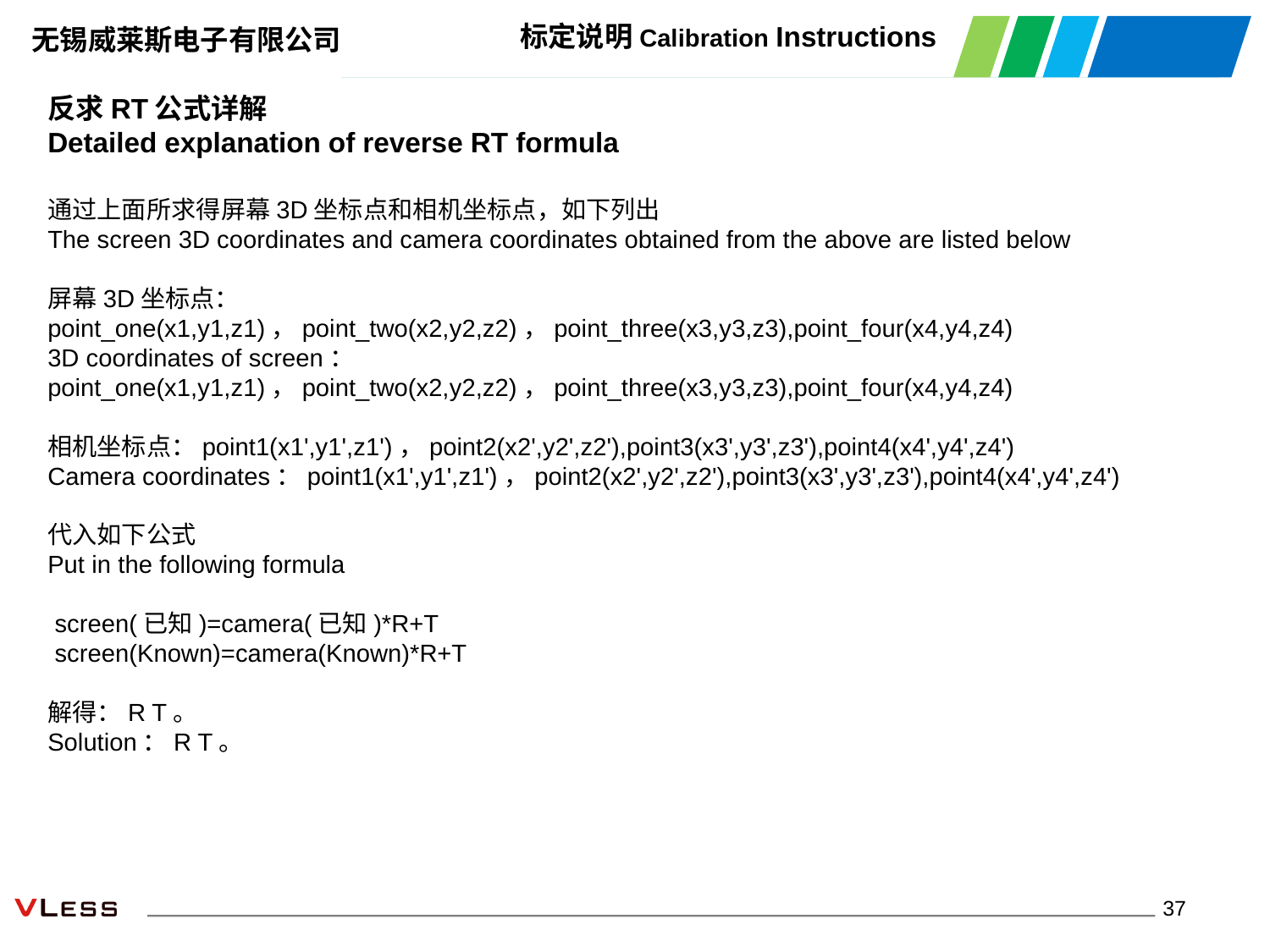

标定说明Calibration Instructions
反求RT公式详解
Detailed explanation of reverse RT formula

通过上面所求得屏幕3D坐标点和相机坐标点，如下列出
The screen 3D coordinates and camera coordinates obtained from the above are listed below

屏幕3D坐标点：point_one(x1,y1,z1)，point_two(x2,y2,z2)，point_three(x3,y3,z3),point_four(x4,y4,z4)
3D coordinates of screen：point_one(x1,y1,z1)，point_two(x2,y2,z2)，point_three(x3,y3,z3),point_four(x4,y4,z4)

相机坐标点：point1(x1',y1',z1')，point2(x2',y2',z2'),point3(x3',y3',z3'),point4(x4',y4',z4')
Camera coordinates：point1(x1',y1',z1')，point2(x2',y2',z2'),point3(x3',y3',z3'),point4(x4',y4',z4')

代入如下公式
Put in the following formula

 screen(已知)=camera(已知)*R+T
 screen(Known)=camera(Known)*R+T

解得：R T。
Solution：R T。